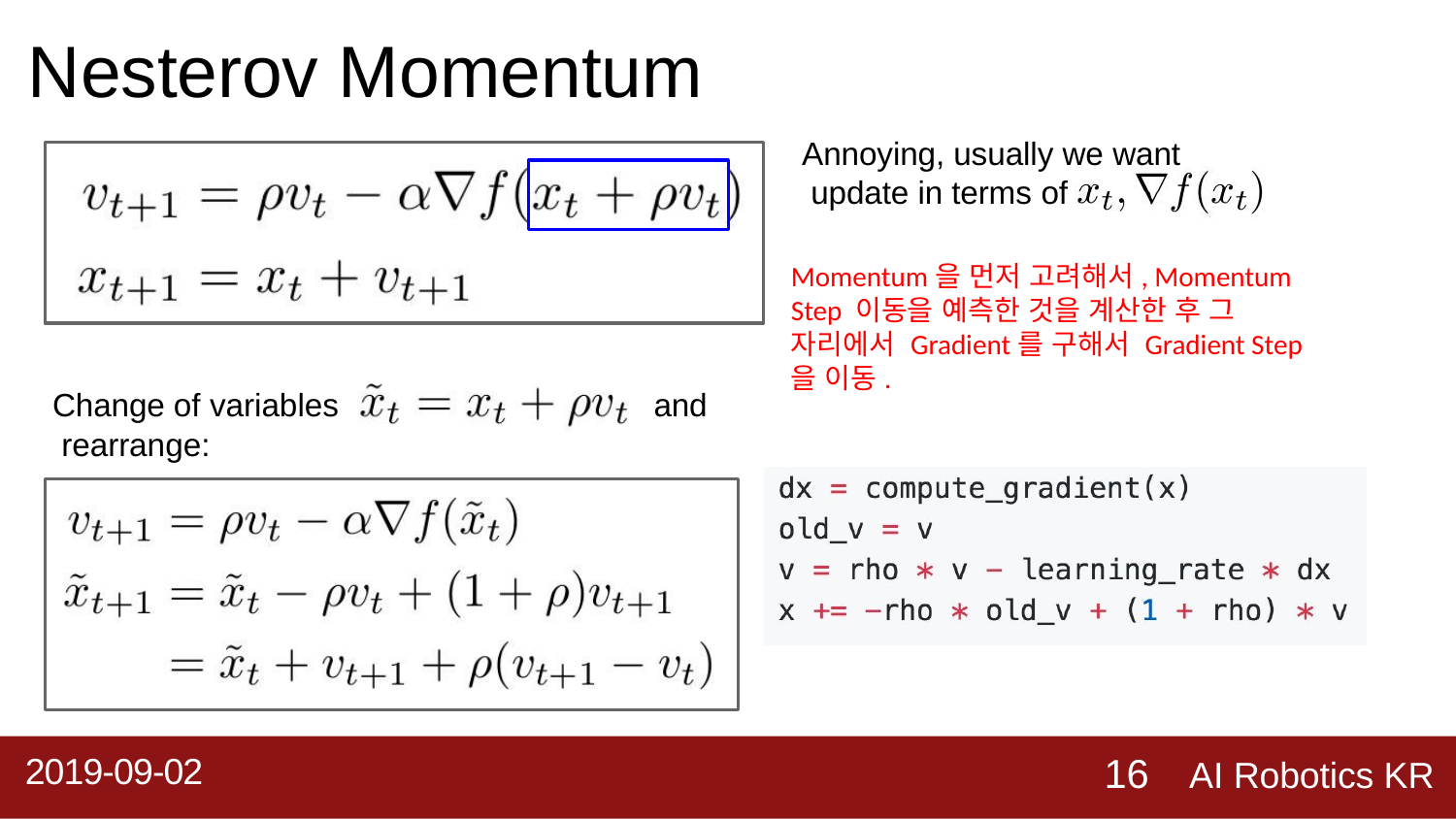

# Nesterov Momentum
Annoying, usually we want  update in terms of

Momentum을 먼저 고려해서, Momentum Step 이동을 예측한 것을 계산한 후 그 자리에서 Gradient를 구해서 Gradient Step을 이동.
Change of variables  rearrange:
and

AI Robotics KR
2019-09-02
16